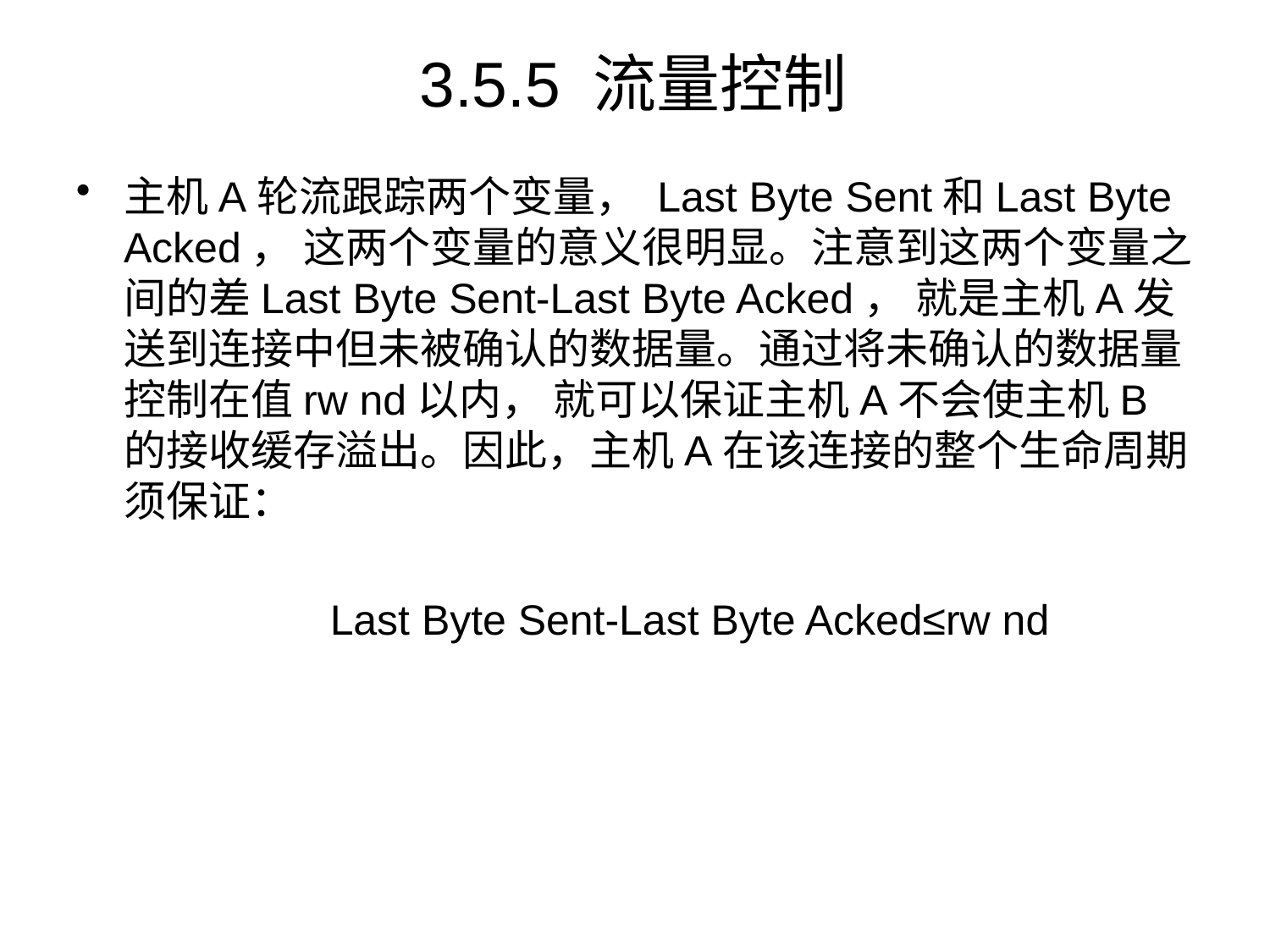

# 3.5.5 流量控制
主机A轮流跟踪两个变量， Last Byte Sent和Last Byte Acked， 这两个变量的意义很明显。注意到这两个变量之间的差Last Byte Sent-Last Byte Acked， 就是主机A发送到连接中但未被确认的数据量。通过将未确认的数据量控制在值rw nd以内， 就可以保证主机A不会使主机B的接收缓存溢出。因此，主机A在该连接的整个生命周期须保证：

		Last Byte Sent-Last Byte Acked≤rw nd